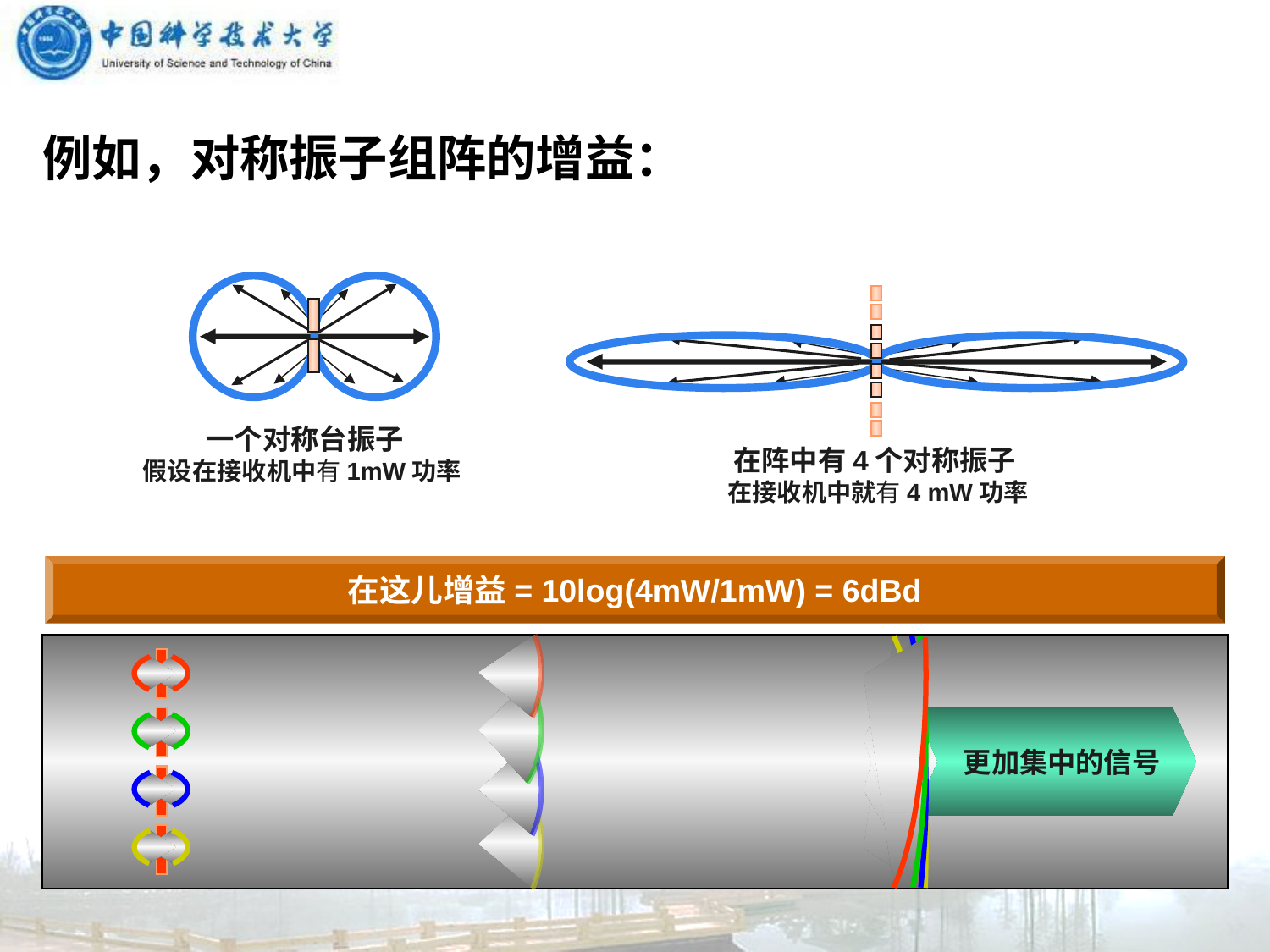

# 例如，对称振子组阵的增益：

一个对称台振子
假设在接收机中有1mW功率
在阵中有4个对称振子
在接收机中就有4 mW功率
在这儿增益= 10log(4mW/1mW) = 6dBd

 更加集中的信号